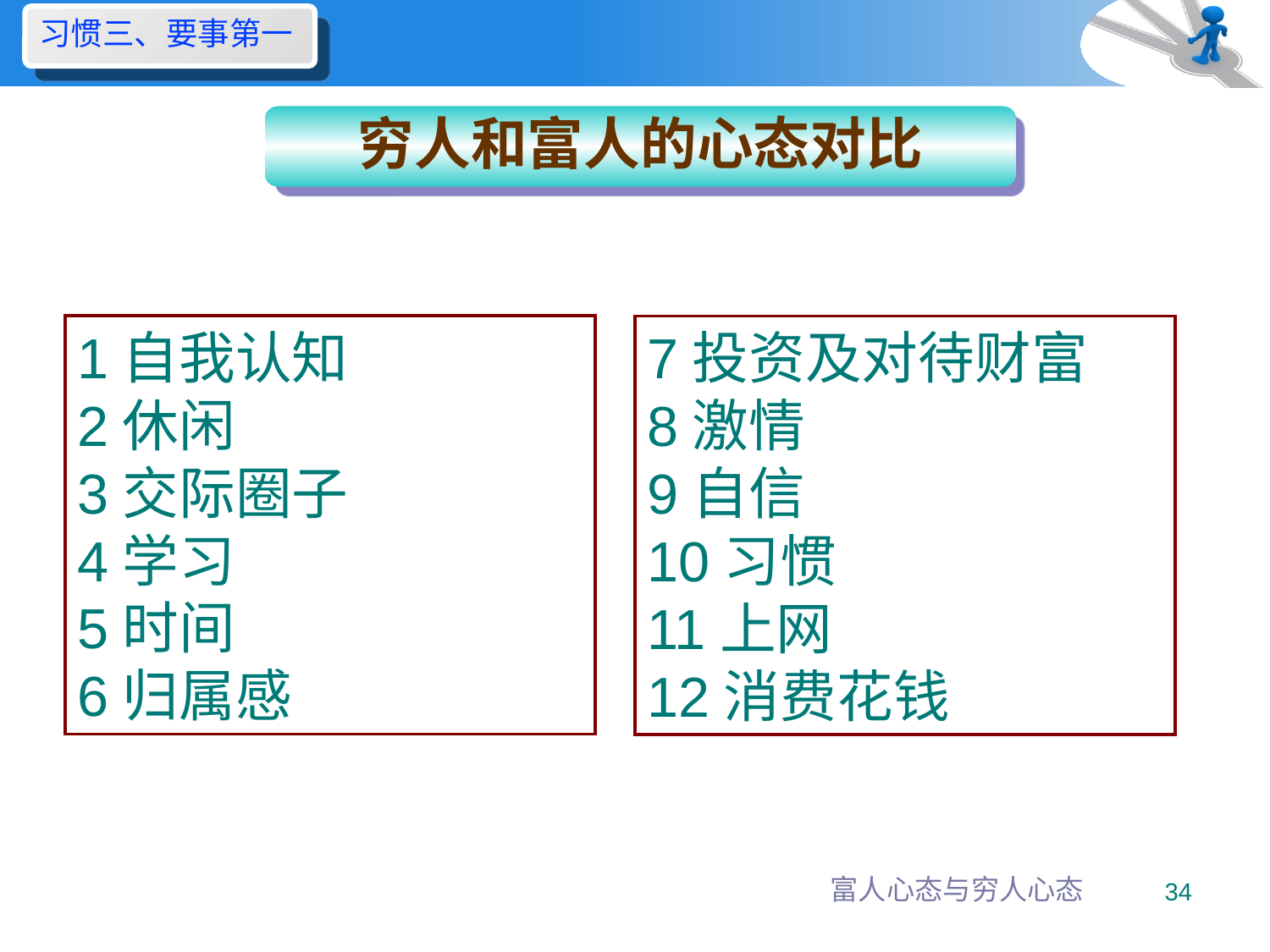

习惯三、要事第一
穷人和富人的心态对比
1自我认知
2休闲
3交际圈子
4学习
5时间
6归属感
7投资及对待财富
8激情
9自信
10习惯
11上网
12消费花钱
富人心态与穷人心态
34